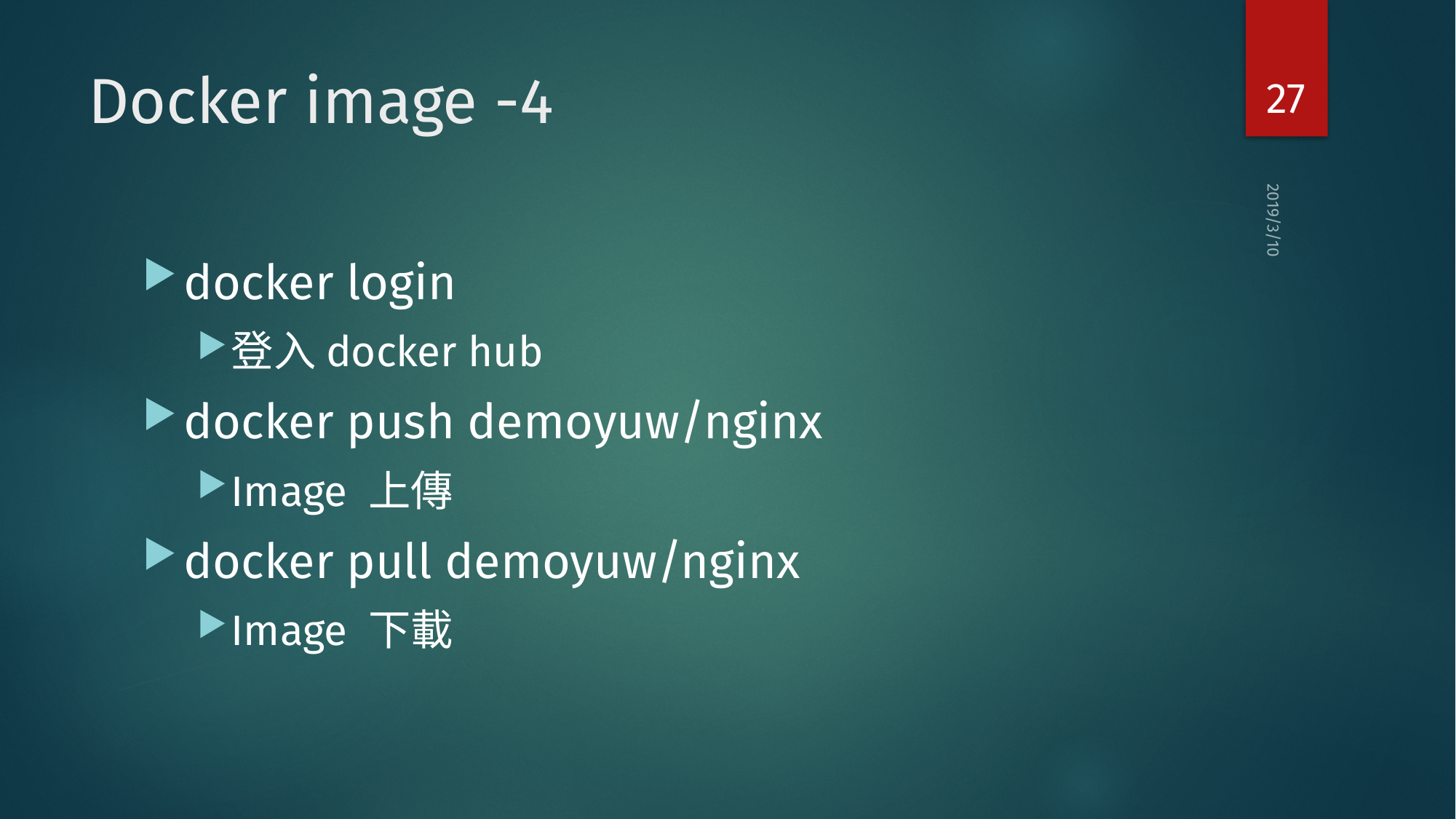

27
# Docker image -4
2019/3/10
docker login
登入docker hub
docker push demoyuw/nginx
Image 上傳
docker pull demoyuw/nginx
Image 下載